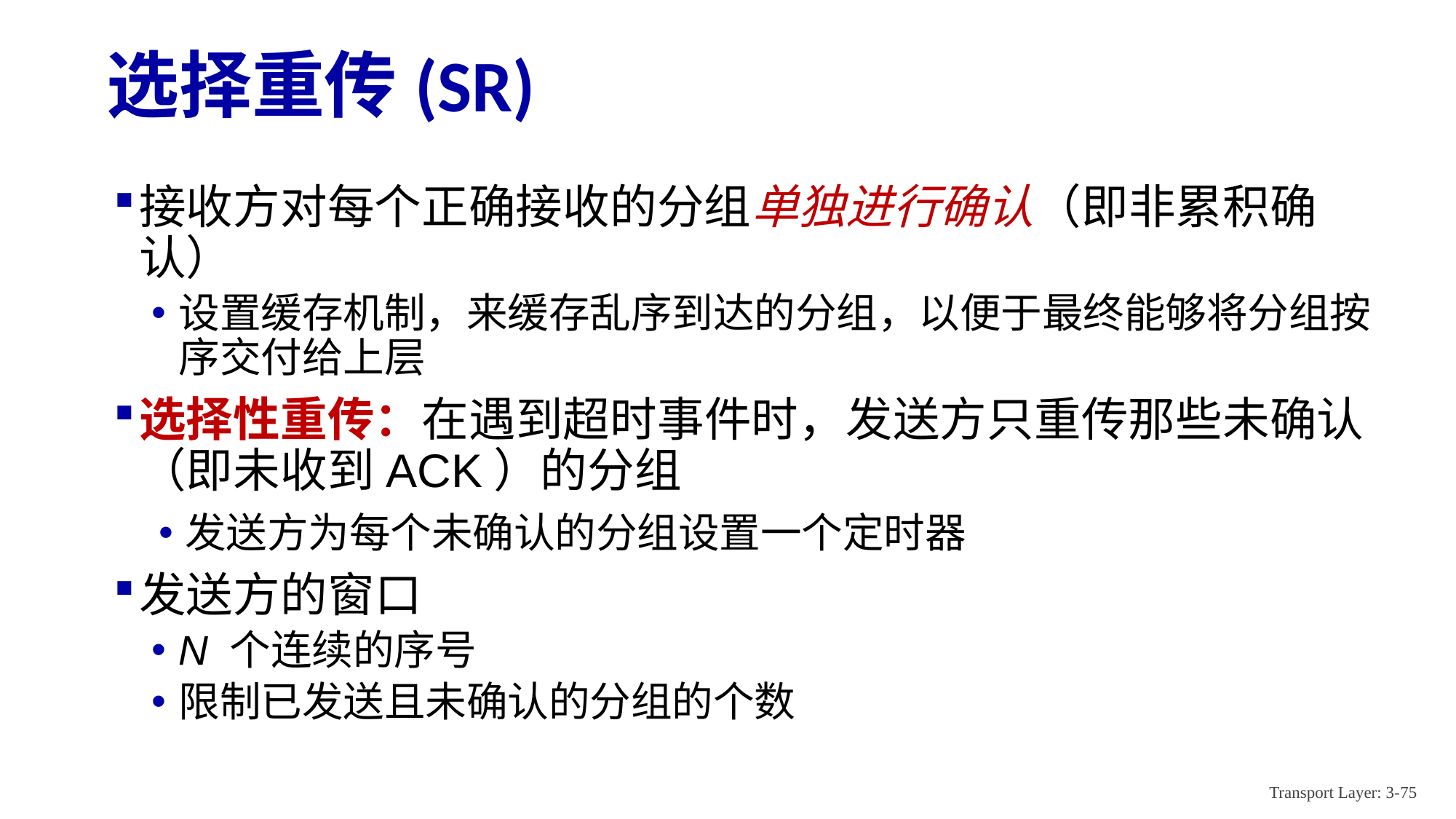

# 选择重传(SR)
接收方对每个正确接收的分组单独进行确认（即非累积确认）
设置缓存机制，来缓存乱序到达的分组，以便于最终能够将分组按序交付给上层
选择性重传：在遇到超时事件时，发送方只重传那些未确认（即未收到ACK）的分组
发送方为每个未确认的分组设置一个定时器
发送方的窗口
N 个连续的序号
限制已发送且未确认的分组的个数
Transport Layer: 3-75